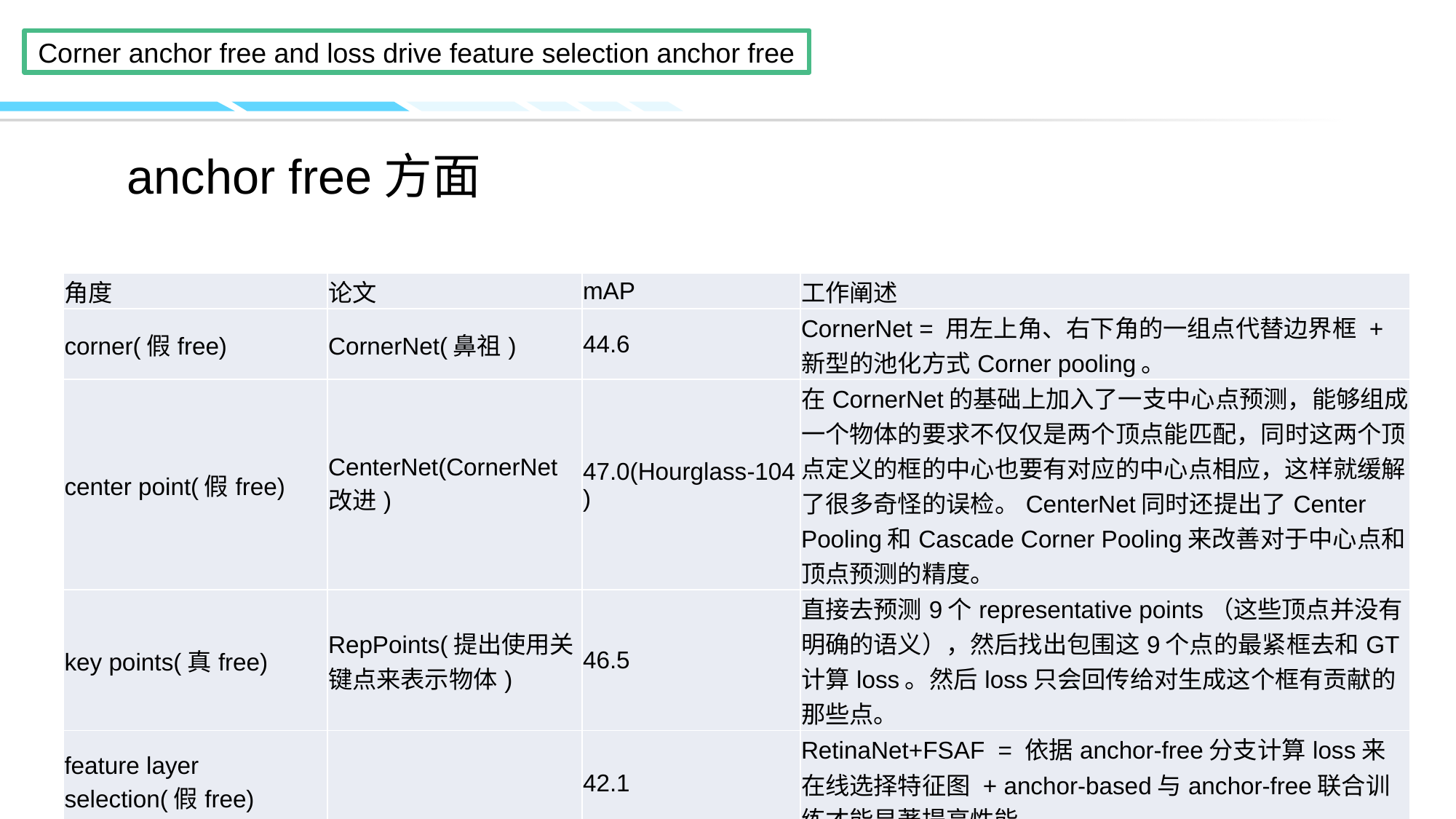

# anchor free方面
| 角度 | 论文 | mAP | 工作阐述 |
| --- | --- | --- | --- |
| corner(假free) | CornerNet(鼻祖) | 44.6 | CornerNet = 用左上角、右下角的一组点代替边界框 + 新型的池化方式Corner pooling。 |
| center point(假free) | CenterNet(CornerNet改进) | 47.0(Hourglass-104 ) | 在CornerNet的基础上加入了一支中心点预测，能够组成一个物体的要求不仅仅是两个顶点能匹配，同时这两个顶点定义的框的中心也要有对应的中心点相应，这样就缓解了很多奇怪的误检。CenterNet同时还提出了Center Pooling和Cascade Corner Pooling来改善对于中心点和顶点预测的精度。 |
| key points(真free) | RepPoints(提出使用关键点来表示物体) | 46.5 | 直接去预测9个representative points（这些顶点并没有明确的语义），然后找出包围这9个点的最紧框去和GT计算loss。然后loss只会回传给对生成这个框有贡献的那些点。 |
| feature layer selection(假free) |  | 42.1 | RetinaNet+FSAF = 依据anchor-free分支计算loss来在线选择特征图 + anchor-based与anchor-free联合训练才能显著提高性能。 |